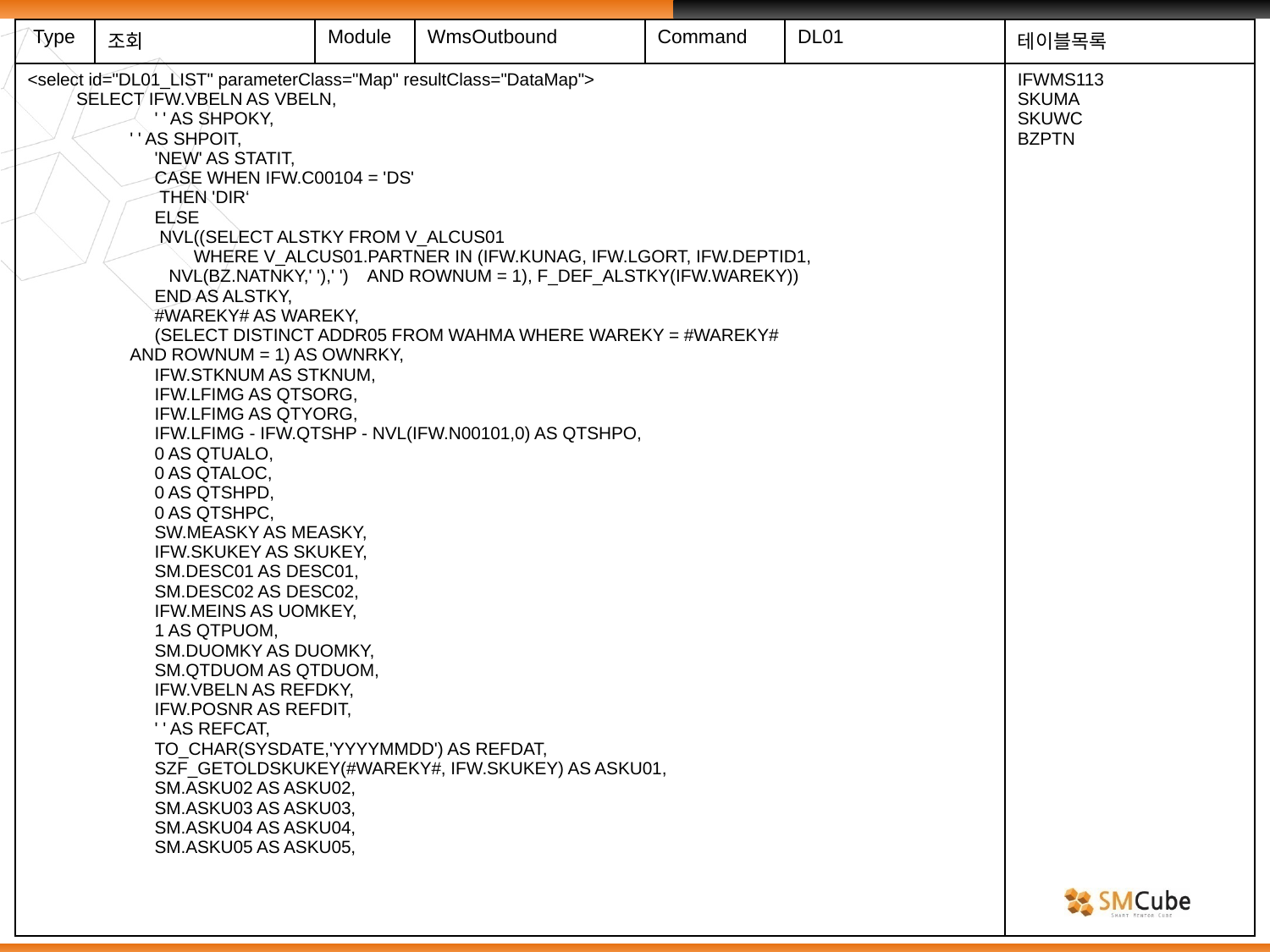

| Type | 조회 | Module | WmsOutbound | Command | DL01 | 테이블목록 |
| --- | --- | --- | --- | --- | --- | --- |
| <select id="DL01\_LIST" parameterClass="Map" resultClass="DataMap"> SELECT IFW.VBELN AS VBELN, ' ' AS SHPOKY, ' ' AS SHPOIT, 'NEW' AS STATIT, CASE WHEN IFW.C00104 = 'DS' THEN 'DIR‘ ELSE NVL((SELECT ALSTKY FROM V\_ALCUS01 WHERE V\_ALCUS01.PARTNER IN (IFW.KUNAG, IFW.LGORT, IFW.DEPTID1, NVL(BZ.NATNKY,' '),' ') AND ROWNUM = 1), F\_DEF\_ALSTKY(IFW.WAREKY)) END AS ALSTKY, #WAREKY# AS WAREKY, (SELECT DISTINCT ADDR05 FROM WAHMA WHERE WAREKY = #WAREKY# AND ROWNUM = 1) AS OWNRKY, IFW.STKNUM AS STKNUM, IFW.LFIMG AS QTSORG, IFW.LFIMG AS QTYORG, IFW.LFIMG - IFW.QTSHP - NVL(IFW.N00101,0) AS QTSHPO, 0 AS QTUALO, 0 AS QTALOC, 0 AS QTSHPD, 0 AS QTSHPC, SW.MEASKY AS MEASKY, IFW.SKUKEY AS SKUKEY, SM.DESC01 AS DESC01, SM.DESC02 AS DESC02, IFW.MEINS AS UOMKEY, 1 AS QTPUOM, SM.DUOMKY AS DUOMKY, SM.QTDUOM AS QTDUOM, IFW.VBELN AS REFDKY, IFW.POSNR AS REFDIT, ' ' AS REFCAT, TO\_CHAR(SYSDATE,'YYYYMMDD') AS REFDAT, SZF\_GETOLDSKUKEY(#WAREKY#, IFW.SKUKEY) AS ASKU01, SM.ASKU02 AS ASKU02, SM.ASKU03 AS ASKU03, SM.ASKU04 AS ASKU04, SM.ASKU05 AS ASKU05, |  |  |  |  |  | IFWMS113 SKUMA SKUWC BZPTN |